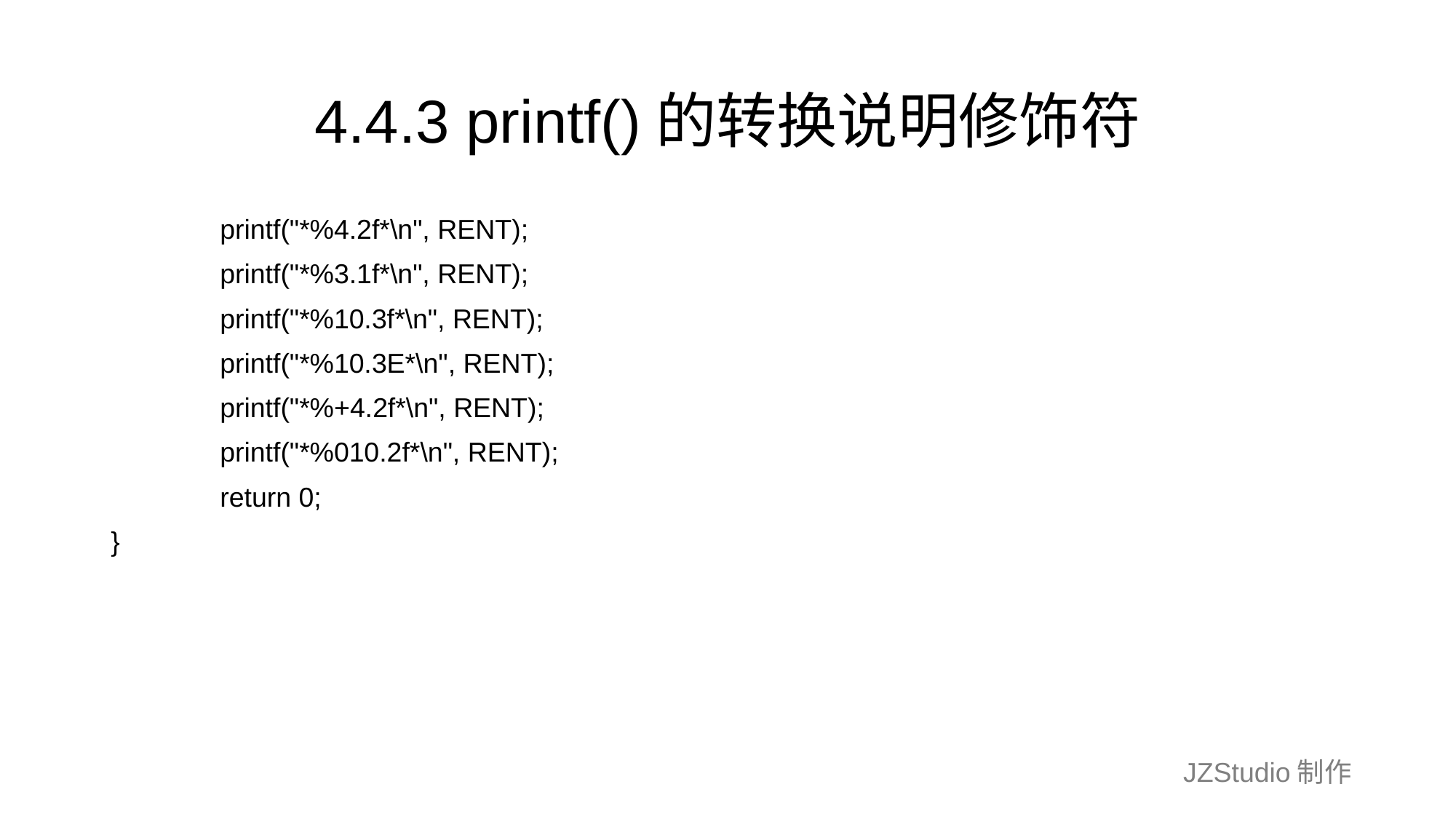

# 4.4.3 printf()的转换说明修饰符
	printf("*%4.2f*\n", RENT);
	printf("*%3.1f*\n", RENT);
	printf("*%10.3f*\n", RENT);
	printf("*%10.3E*\n", RENT);
	printf("*%+4.2f*\n", RENT);
	printf("*%010.2f*\n", RENT);
	return 0;
}